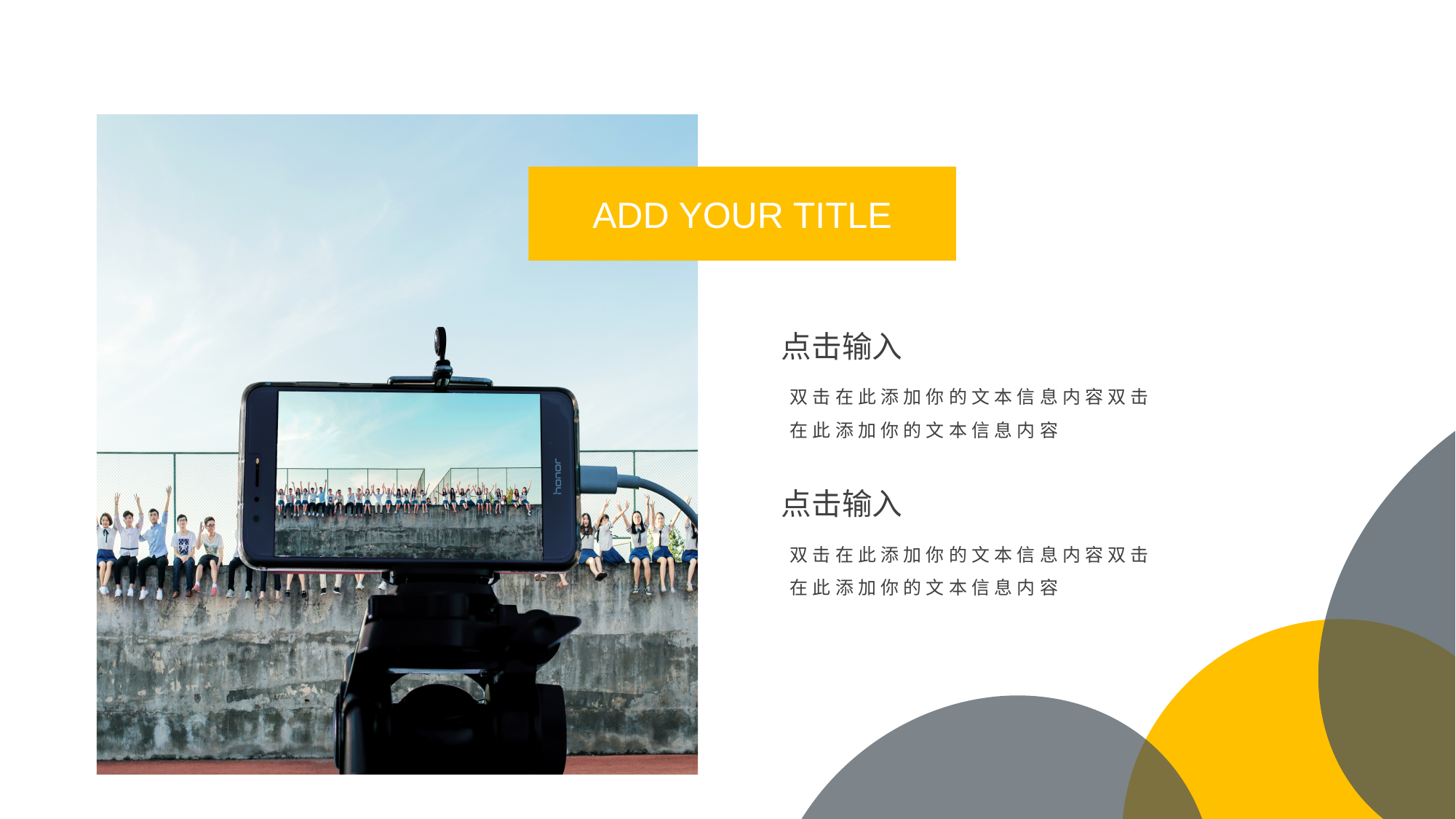

ADD YOUR TITLE
点击输入
双击在此添加你的文本信息内容双击在此添加你的文本信息内容

点击输入
双击在此添加你的文本信息内容双击在此添加你的文本信息内容